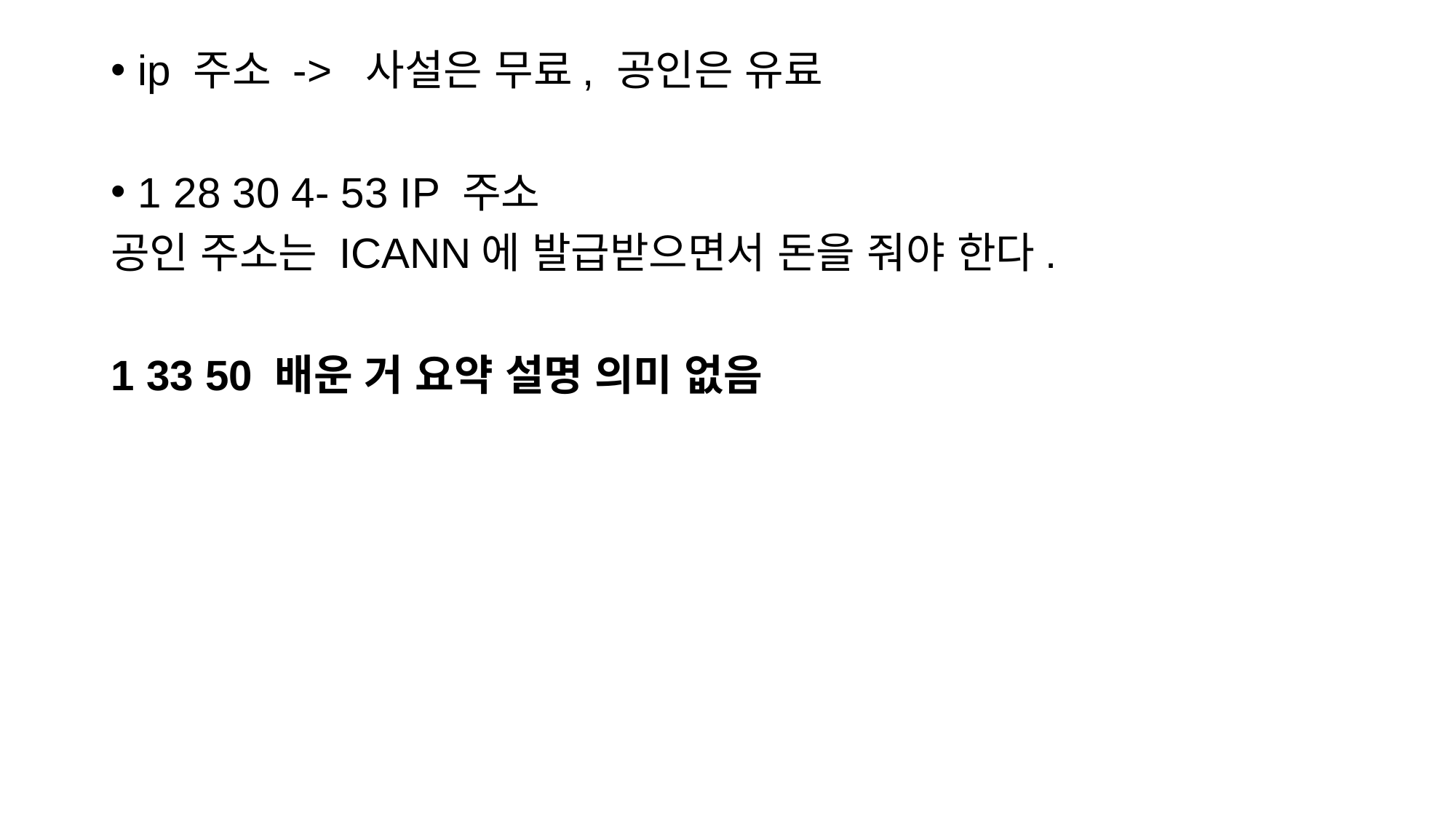

ip 주소 ->  사설은 무료, 공인은 유료

1 28 30 4- 53 IP 주소
공인 주소는 ICANN에 발급받으면서 돈을 줘야 한다.

1 33 50 배운 거 요약 설명 의미 없음